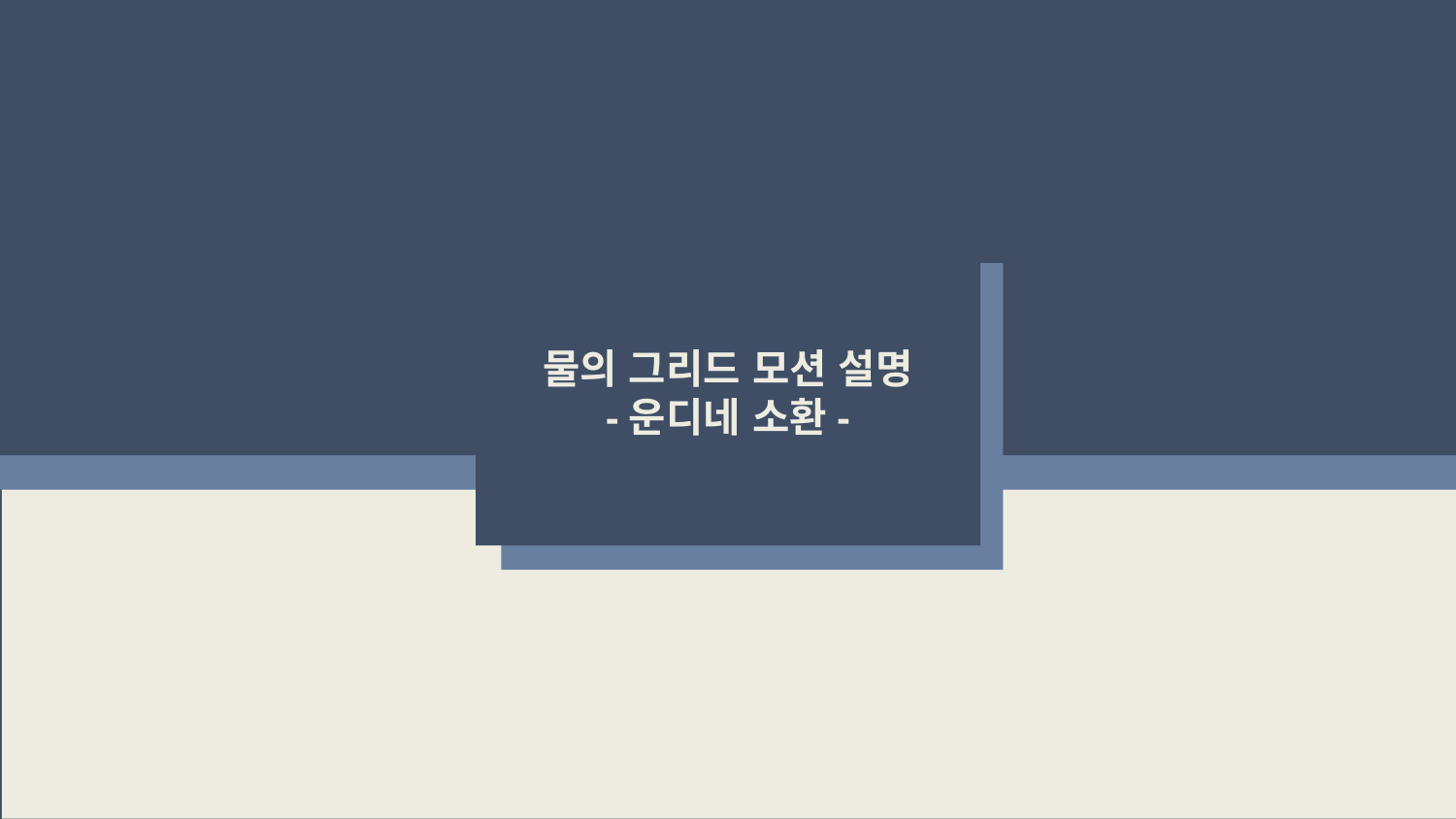

물의 그리드 모션 설명
-운디네 소환-

삐에로 맵 디자인